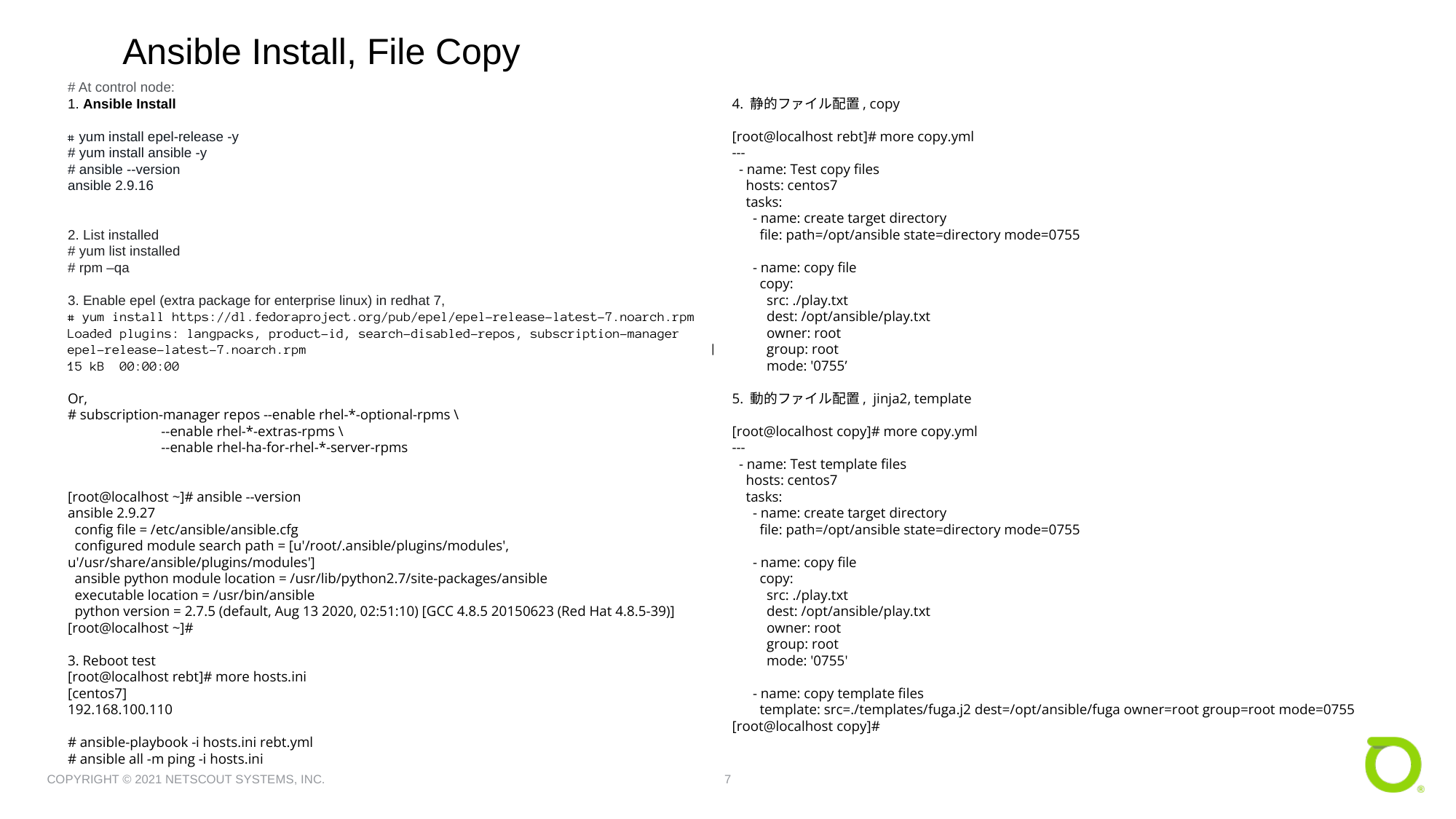

Ansible Install, File Copy
# At control node:
1. Ansible Install

# yum install epel-release -y
# yum install ansible -y
# ansible --version
ansible 2.9.16

2. List installed
# yum list installed
# rpm –qa

3. Enable epel (extra package for enterprise linux) in redhat 7,
# yum install https://dl.fedoraproject.org/pub/epel/epel-release-latest-7.noarch.rpm
Loaded plugins: langpacks, product-id, search-disabled-repos, subscription-manager
epel-release-latest-7.noarch.rpm                                                      |  15 kB  00:00:00

Or,
# subscription-manager repos --enable rhel-*-optional-rpms \
                           --enable rhel-*-extras-rpms \
                           --enable rhel-ha-for-rhel-*-server-rpms

[root@localhost ~]# ansible --version
ansible 2.9.27
  config file = /etc/ansible/ansible.cfg
  configured module search path = [u'/root/.ansible/plugins/modules', u'/usr/share/ansible/plugins/modules']
  ansible python module location = /usr/lib/python2.7/site-packages/ansible
  executable location = /usr/bin/ansible
  python version = 2.7.5 (default, Aug 13 2020, 02:51:10) [GCC 4.8.5 20150623 (Red Hat 4.8.5-39)]
[root@localhost ~]#

3. Reboot test
[root@localhost rebt]# more hosts.ini
[centos7]
192.168.100.110

# ansible-playbook -i hosts.ini rebt.yml
# ansible all -m ping -i hosts.ini

4. 静的ファイル配置, copy

[root@localhost rebt]# more copy.yml
---
  - name: Test copy files
    hosts: centos7
    tasks:
      - name: create target directory
        file: path=/opt/ansible state=directory mode=0755

      - name: copy file
        copy:
          src: ./play.txt
          dest: /opt/ansible/play.txt
          owner: root
          group: root
          mode: '0755’

5. 動的ファイル配置,  jinja2, template

[root@localhost copy]# more copy.yml
---
  - name: Test template files
    hosts: centos7
    tasks:
      - name: create target directory
        file: path=/opt/ansible state=directory mode=0755

      - name: copy file
        copy:
          src: ./play.txt
          dest: /opt/ansible/play.txt
          owner: root
          group: root
          mode: '0755'

      - name: copy template files
        template: src=./templates/fuga.j2 dest=/opt/ansible/fuga owner=root group=root mode=0755
[root@localhost copy]#